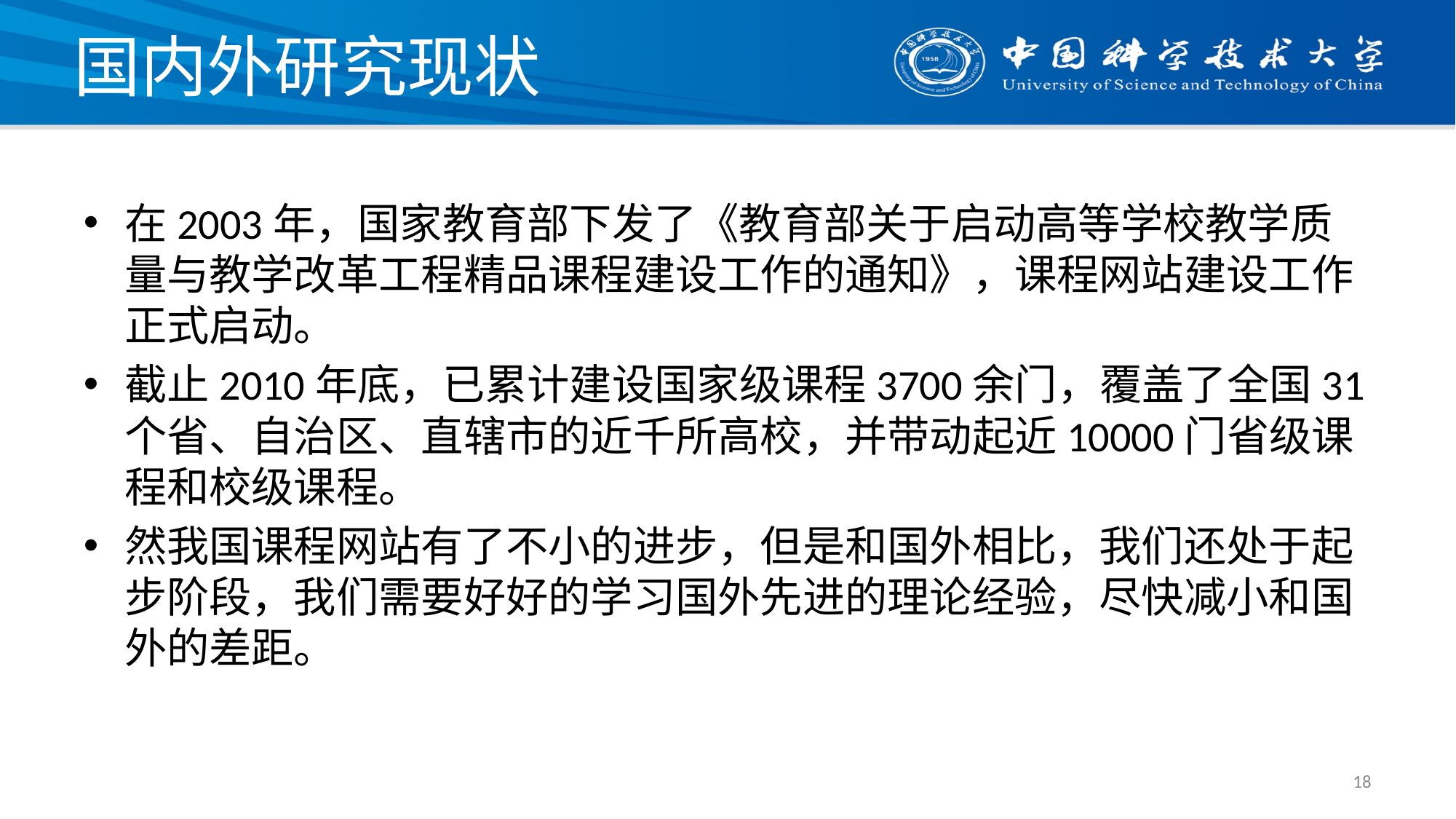

# 国内外研究现状
在2003年，国家教育部下发了《教育部关于启动高等学校教学质量与教学改革工程精品课程建设工作的通知》，课程网站建设工作正式启动。
截止2010年底，已累计建设国家级课程3700余门，覆盖了全国31个省、自治区、直辖市的近千所高校，并带动起近10000门省级课程和校级课程。
然我国课程网站有了不小的进步，但是和国外相比，我们还处于起步阶段，我们需要好好的学习国外先进的理论经验，尽快减小和国外的差距。
18